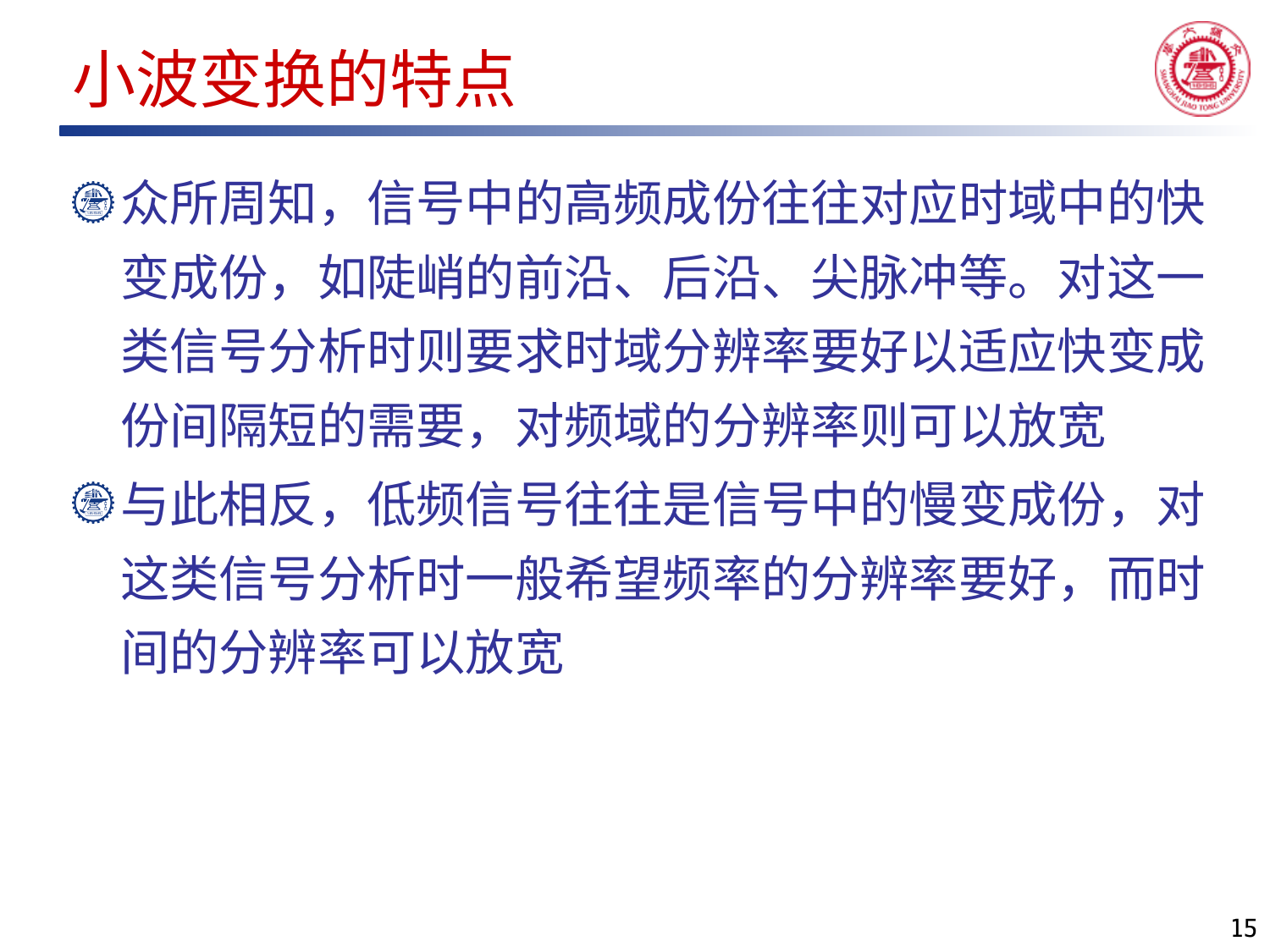

# 小波变换的特点
众所周知，信号中的高频成份往往对应时域中的快变成份，如陡峭的前沿、后沿、尖脉冲等。对这一类信号分析时则要求时域分辨率要好以适应快变成份间隔短的需要，对频域的分辨率则可以放宽
与此相反，低频信号往往是信号中的慢变成份，对这类信号分析时一般希望频率的分辨率要好，而时间的分辨率可以放宽
15